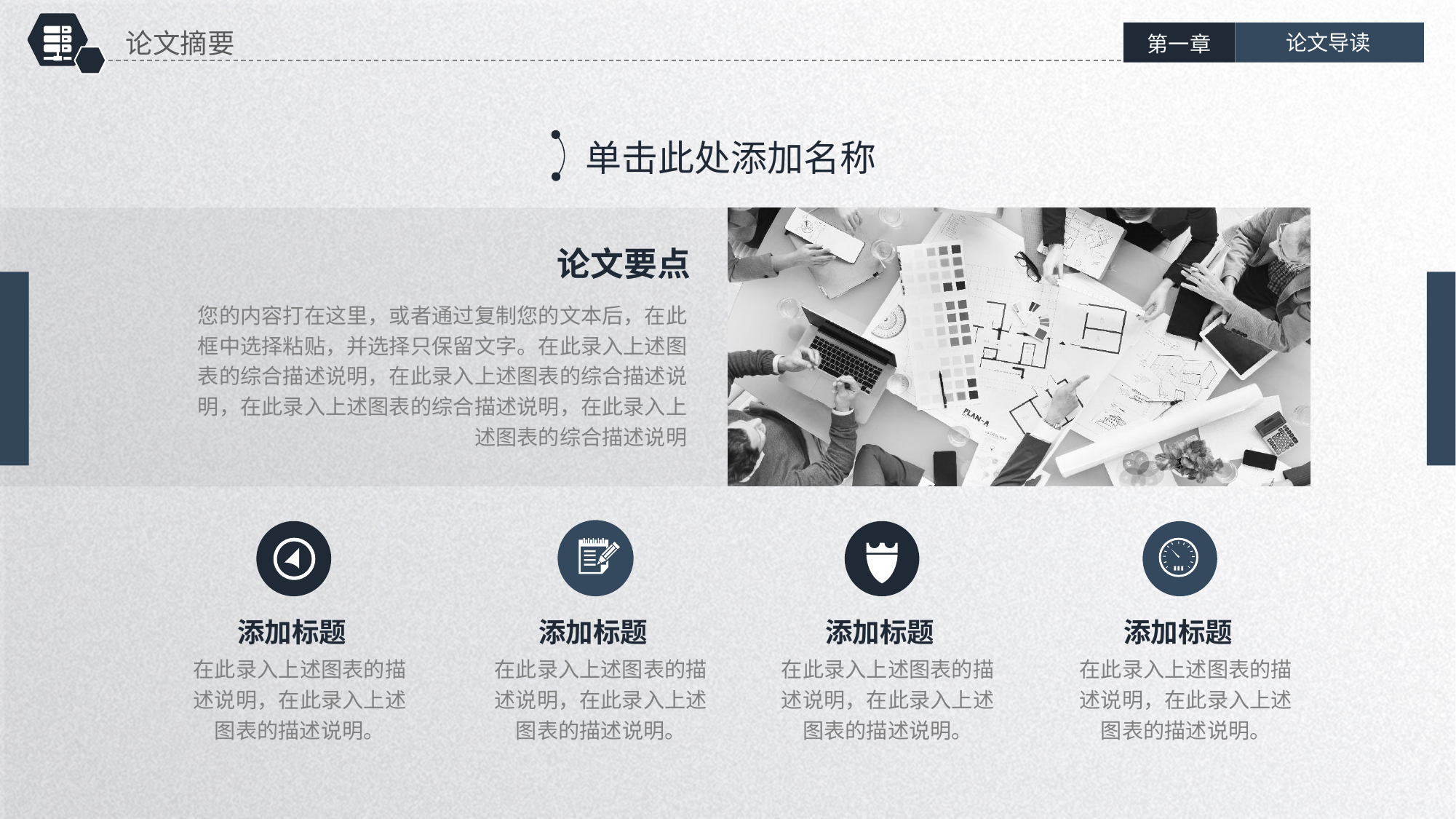

论文摘要
论文导读

第一章

单击此处添加名称

论文要点

您的内容打在这里，或者通过复制您的文本后，在此框中选择粘贴，并选择只保留文字。在此录入上述图表的综合描述说明，在此录入上述图表的综合描述说明，在此录入上述图表的综合描述说明，在此录入上述图表的综合描述说明

添加标题
添加标题
添加标题
添加标题
在此录入上述图表的描述说明，在此录入上述图表的描述说明。
在此录入上述图表的描述说明，在此录入上述图表的描述说明。
在此录入上述图表的描述说明，在此录入上述图表的描述说明。
在此录入上述图表的描述说明，在此录入上述图表的描述说明。
延时符